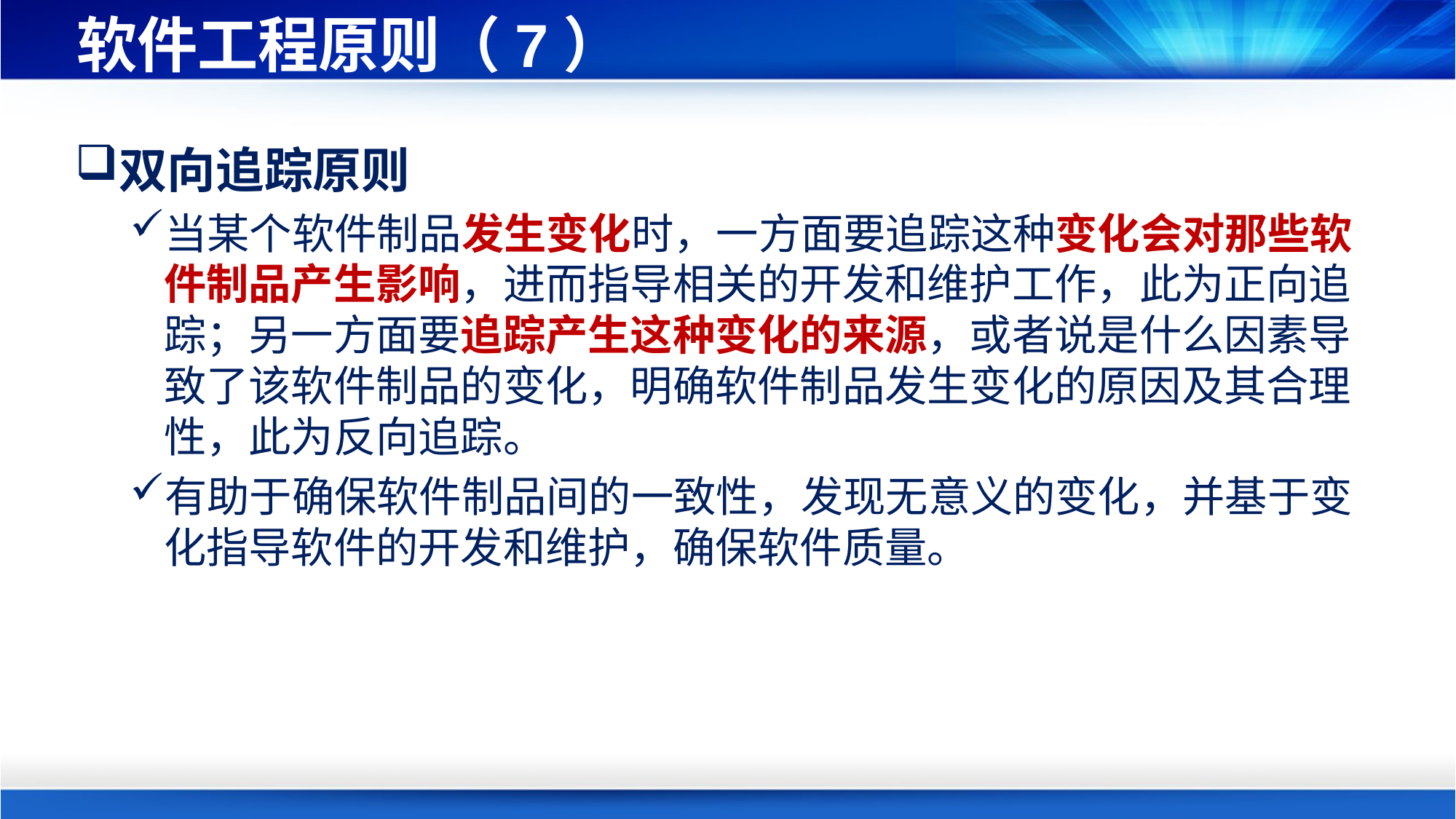

# 软件工程原则（7）
双向追踪原则
当某个软件制品发生变化时，一方面要追踪这种变化会对那些软件制品产生影响，进而指导相关的开发和维护工作，此为正向追踪；另一方面要追踪产生这种变化的来源，或者说是什么因素导致了该软件制品的变化，明确软件制品发生变化的原因及其合理性，此为反向追踪。
有助于确保软件制品间的一致性，发现无意义的变化，并基于变化指导软件的开发和维护，确保软件质量。